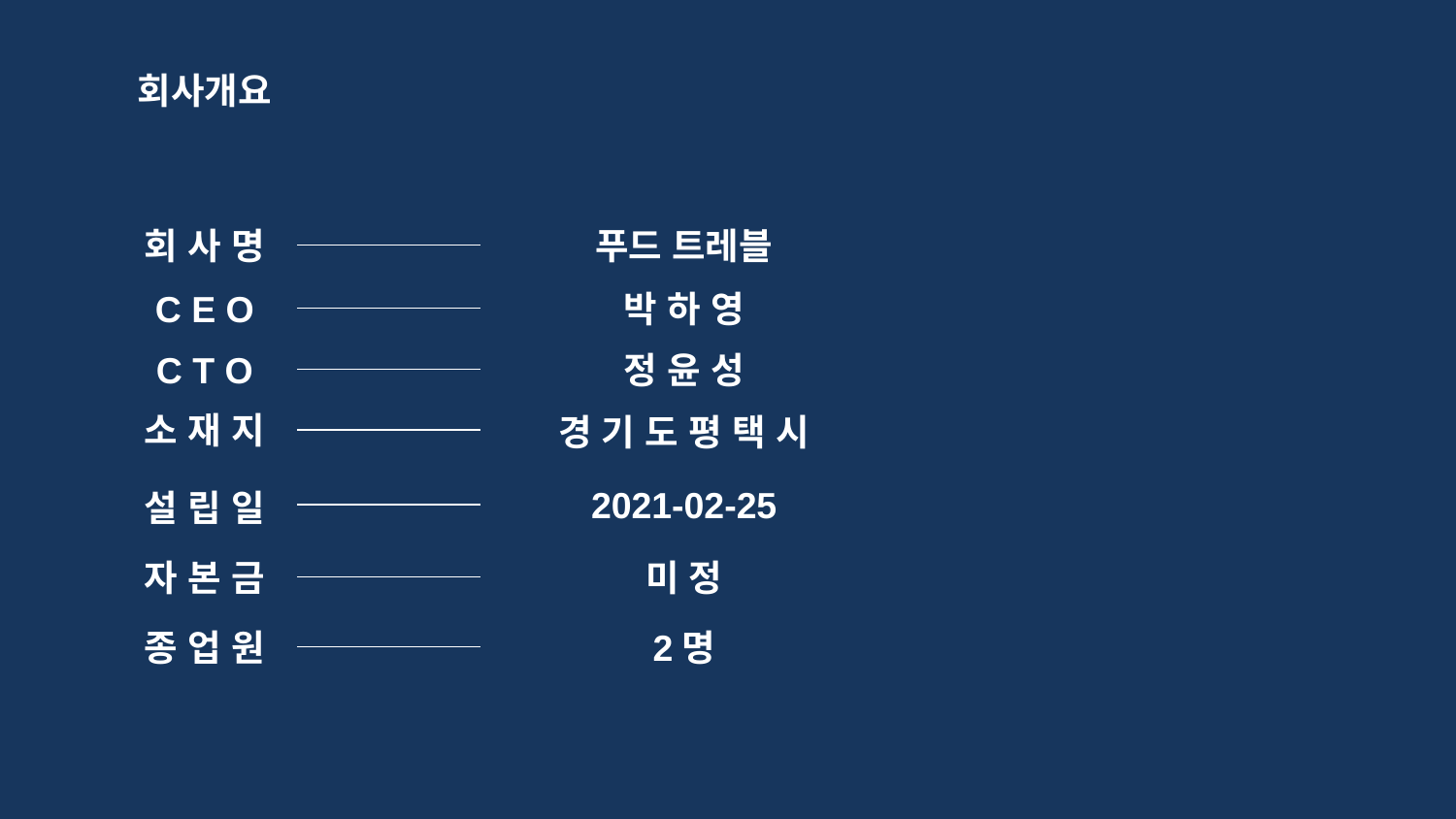

회사개요
회 사 명
푸드 트레블
C E O
박 하 영
C T O
정 윤 성
소 재 지
경 기 도 평 택 시
2021-02-25
설 립 일
자 본 금
미 정
종 업 원
2명